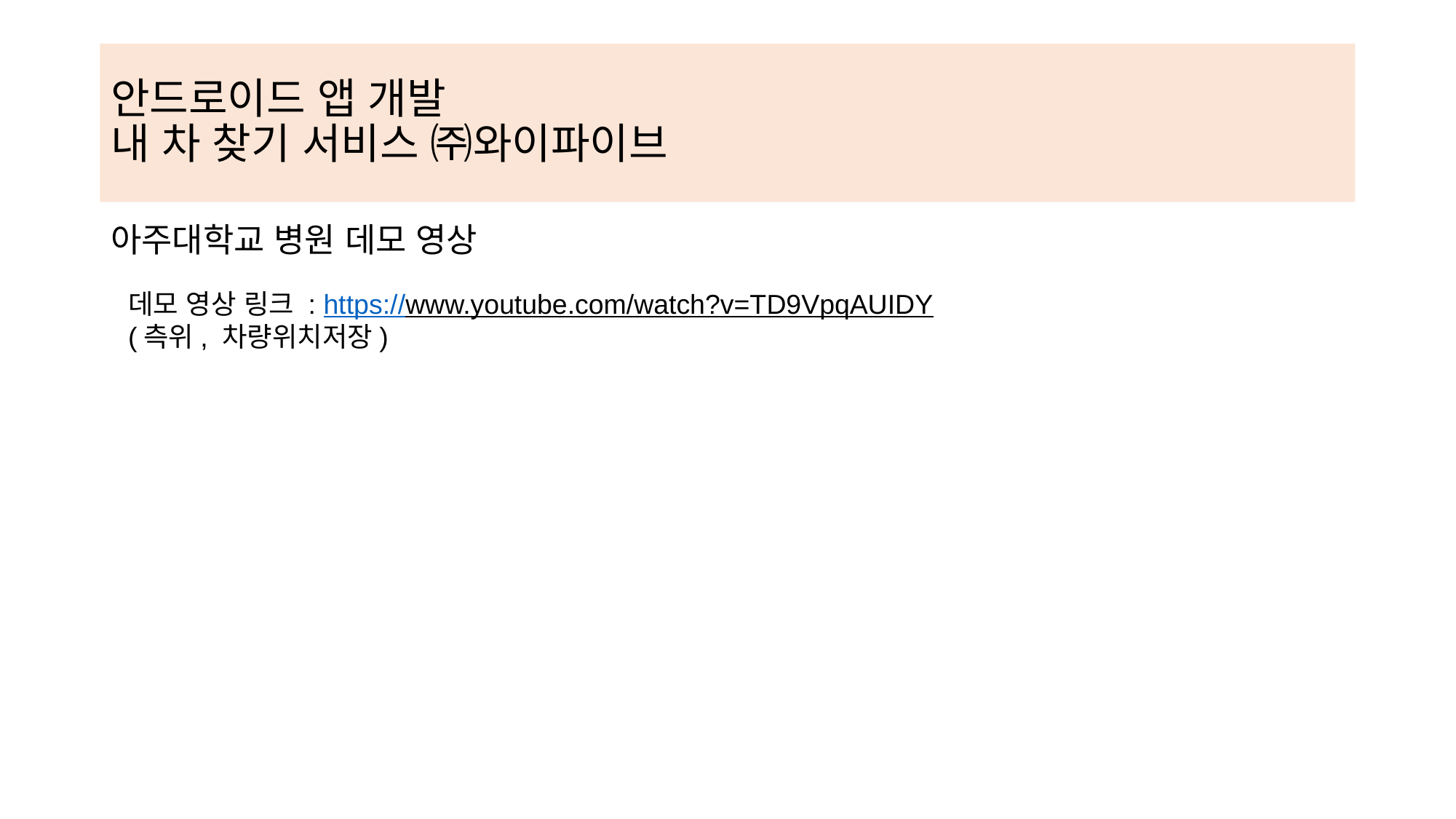

# 안드로이드 앱 개발 내 차 찾기 서비스 ㈜와이파이브
아주대학교 병원 데모 영상
데모 영상 링크 : https://www.youtube.com/watch?v=TD9VpqAUIDY
(측위, 차량위치저장)